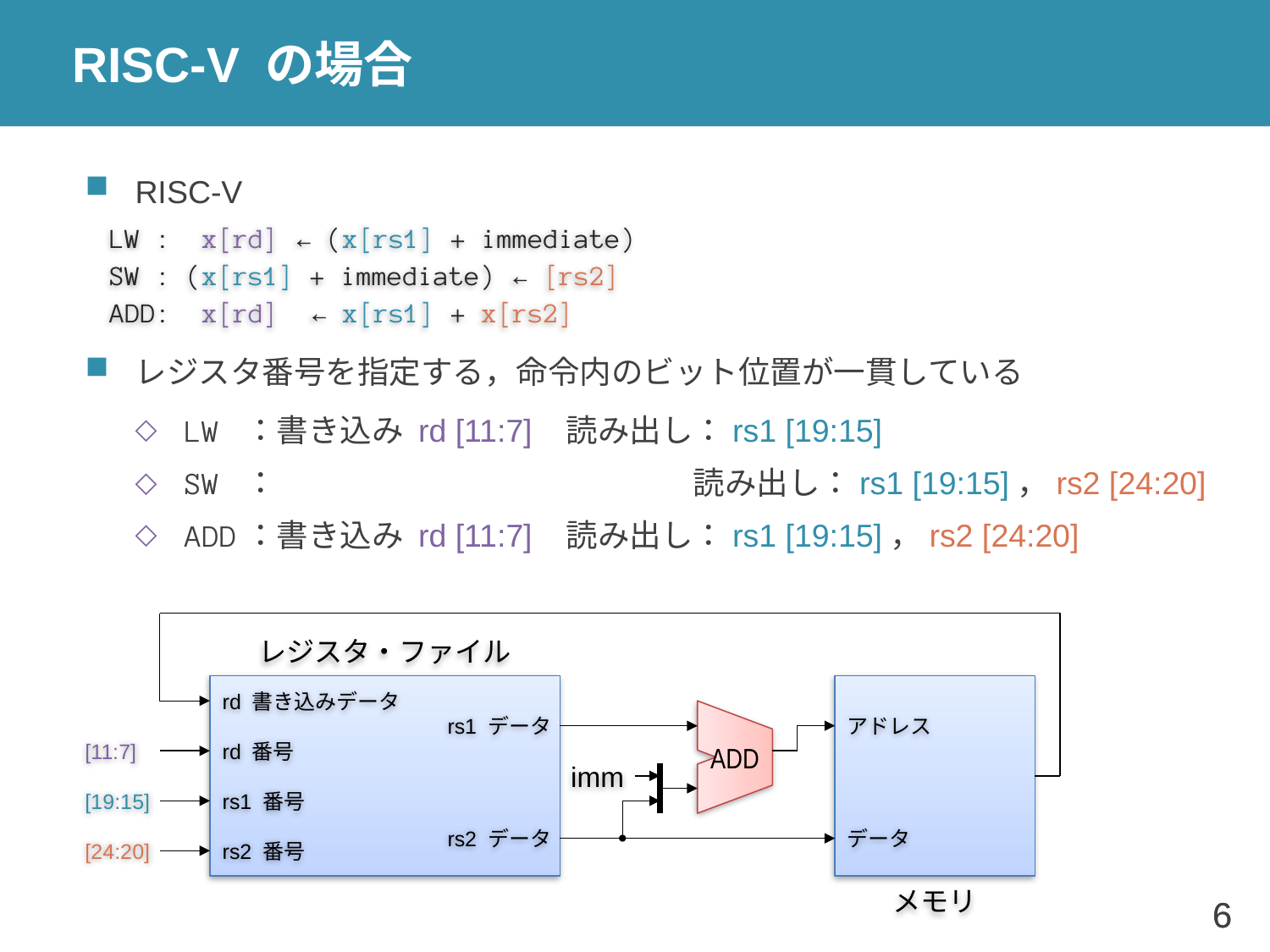

# RISC-V の場合
RISC-V
LW :  x[rd] ← (x[rs1] + immediate)
SW : (x[rs1] + immediate) ← [rs2]
ADD:  x[rd]  ← x[rs1] + x[rs2]
レジスタ番号を指定する，命令内のビット位置が一貫している
LW ：書き込み rd [11:7]	読み出し：rs1 [19:15]
SW ：			読み出し：rs1 [19:15]，rs2 [24:20]
ADD：書き込み rd [11:7]	読み出し：rs1 [19:15]，rs2 [24:20]

レジスタ・ファイル
rd 書き込みデータ

rs1 データ
アドレス
ADD
rd 番号

[11:7]
imm
rs1 番号
[19:15]

rs2 データ
データ
rs2 番号
[24:20]
メモリ